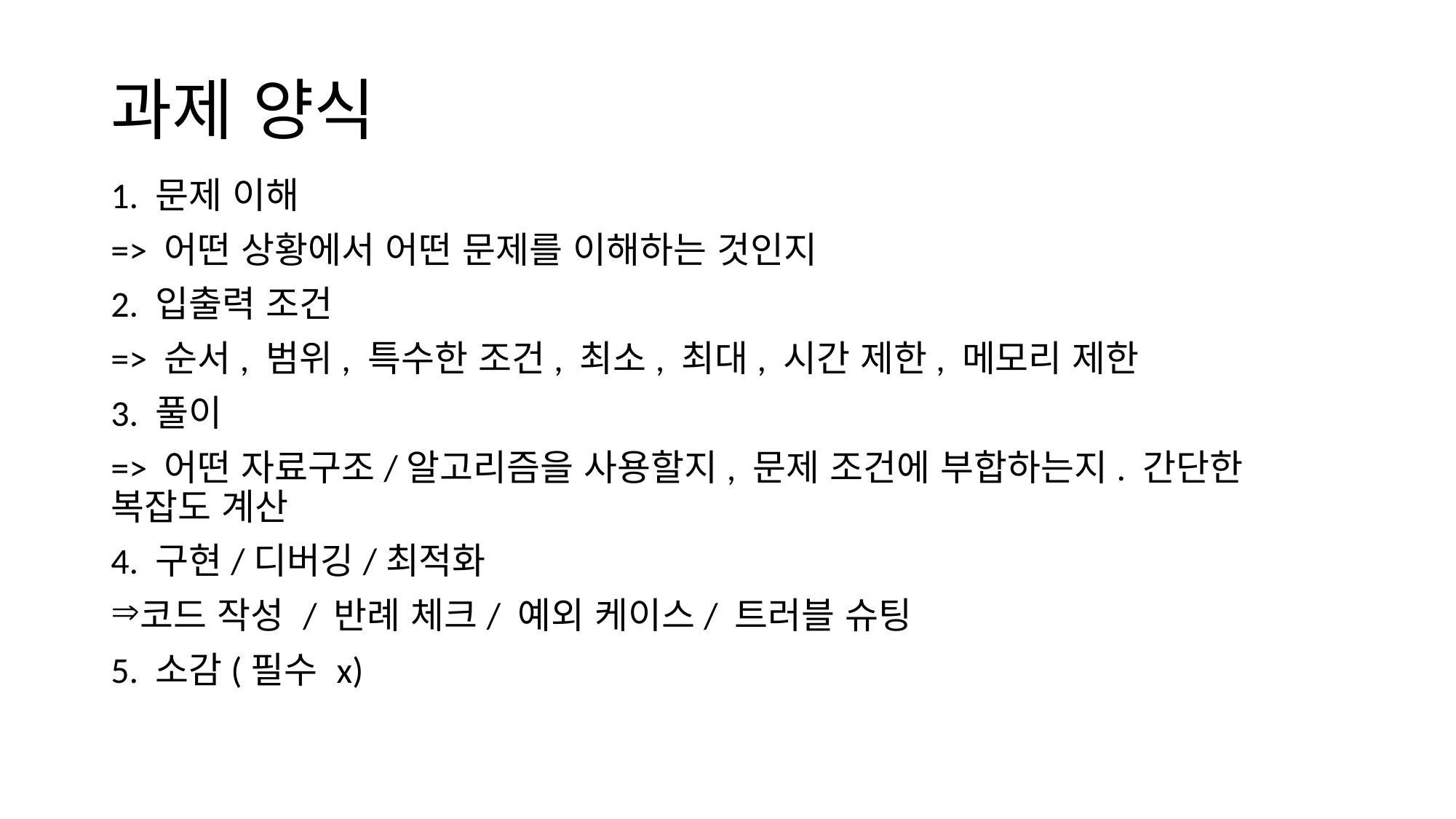

# 과제 양식
1. 문제 이해
=> 어떤 상황에서 어떤 문제를 이해하는 것인지
2. 입출력 조건
=> 순서, 범위, 특수한 조건, 최소, 최대, 시간 제한, 메모리 제한
3. 풀이
=> 어떤 자료구조/알고리즘을 사용할지, 문제 조건에 부합하는지. 간단한 복잡도 계산
4. 구현/디버깅/최적화
코드 작성 / 반례 체크/ 예외 케이스/ 트러블 슈팅
5. 소감(필수 x)